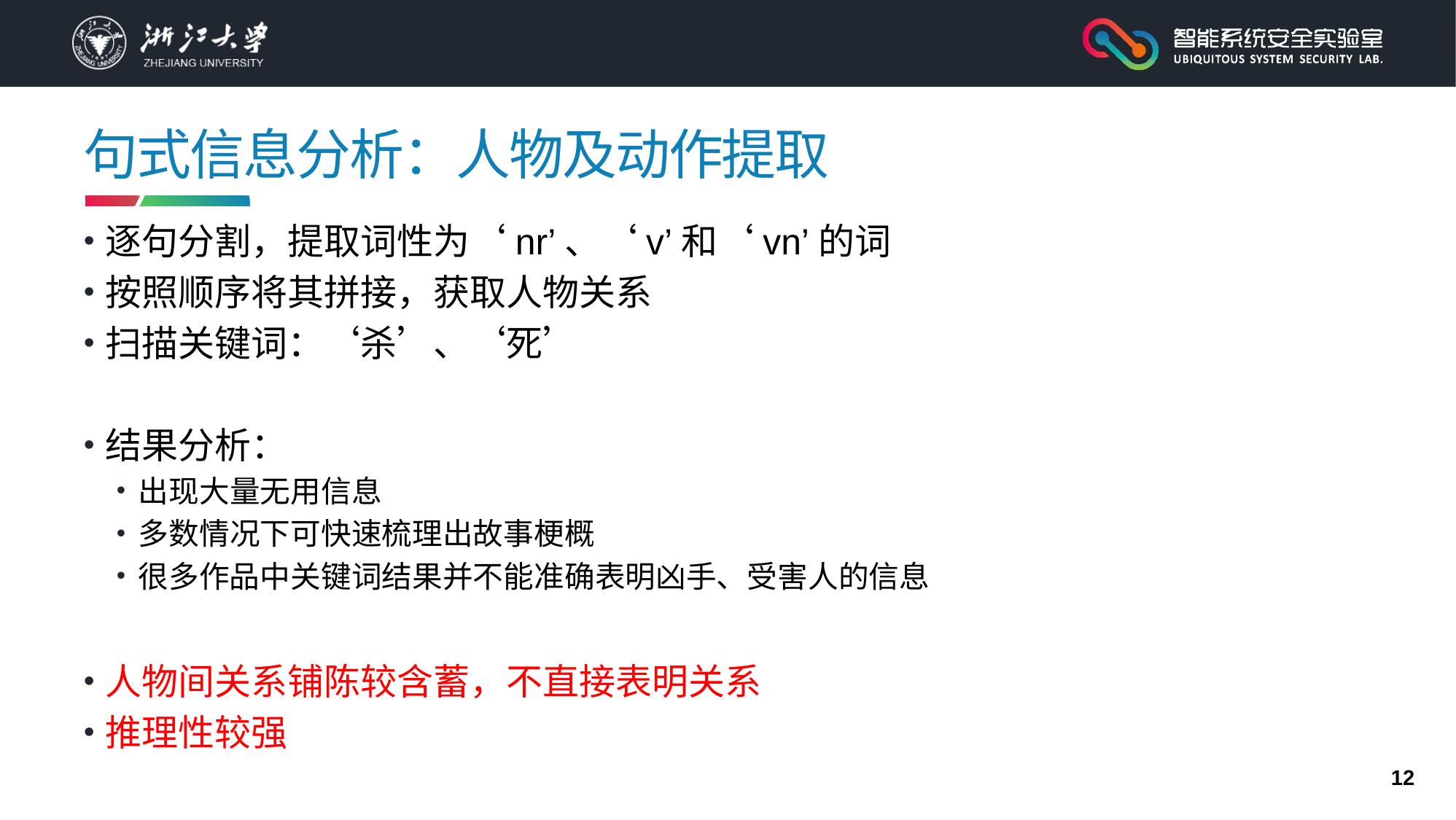

# 句式信息分析：人物及动作提取
逐句分割，提取词性为‘nr’、‘v’和‘vn’的词
按照顺序将其拼接，获取人物关系
扫描关键词：‘杀’、‘死’

结果分析：
出现大量无用信息
多数情况下可快速梳理出故事梗概
很多作品中关键词结果并不能准确表明凶手、受害人的信息

人物间关系铺陈较含蓄，不直接表明关系
推理性较强
12